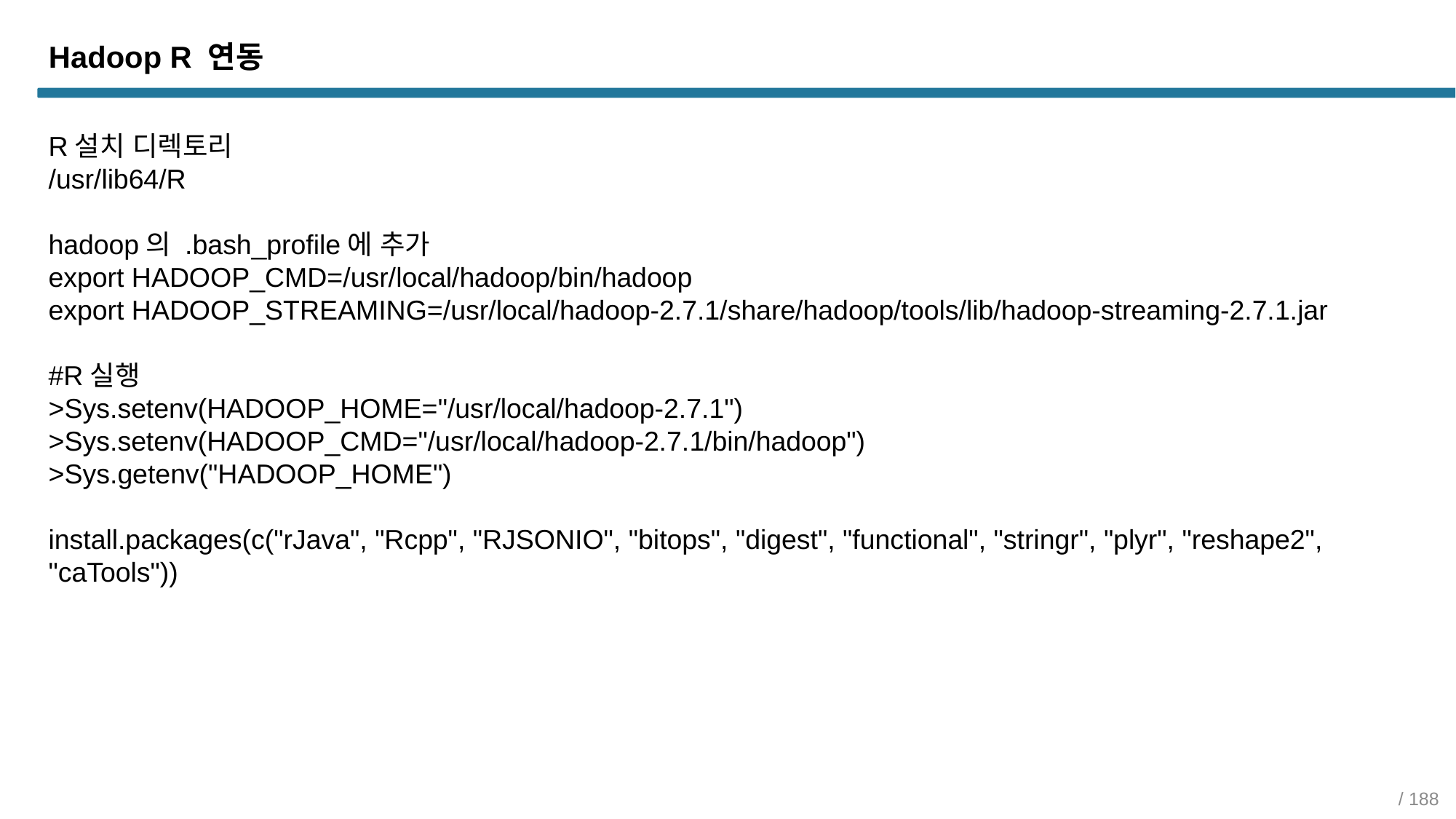

Hadoop R 연동
R설치 디렉토리
/usr/lib64/R

hadoop의 .bash_profile에 추가
export HADOOP_CMD=/usr/local/hadoop/bin/hadoop
export HADOOP_STREAMING=/usr/local/hadoop-2.7.1/share/hadoop/tools/lib/hadoop-streaming-2.7.1.jar

#R실행
>Sys.setenv(HADOOP_HOME="/usr/local/hadoop-2.7.1")
>Sys.setenv(HADOOP_CMD="/usr/local/hadoop-2.7.1/bin/hadoop")
>Sys.getenv("HADOOP_HOME")

install.packages(c("rJava", "Rcpp", "RJSONIO", "bitops", "digest", "functional", "stringr", "plyr", "reshape2", "caTools"))

/ 188